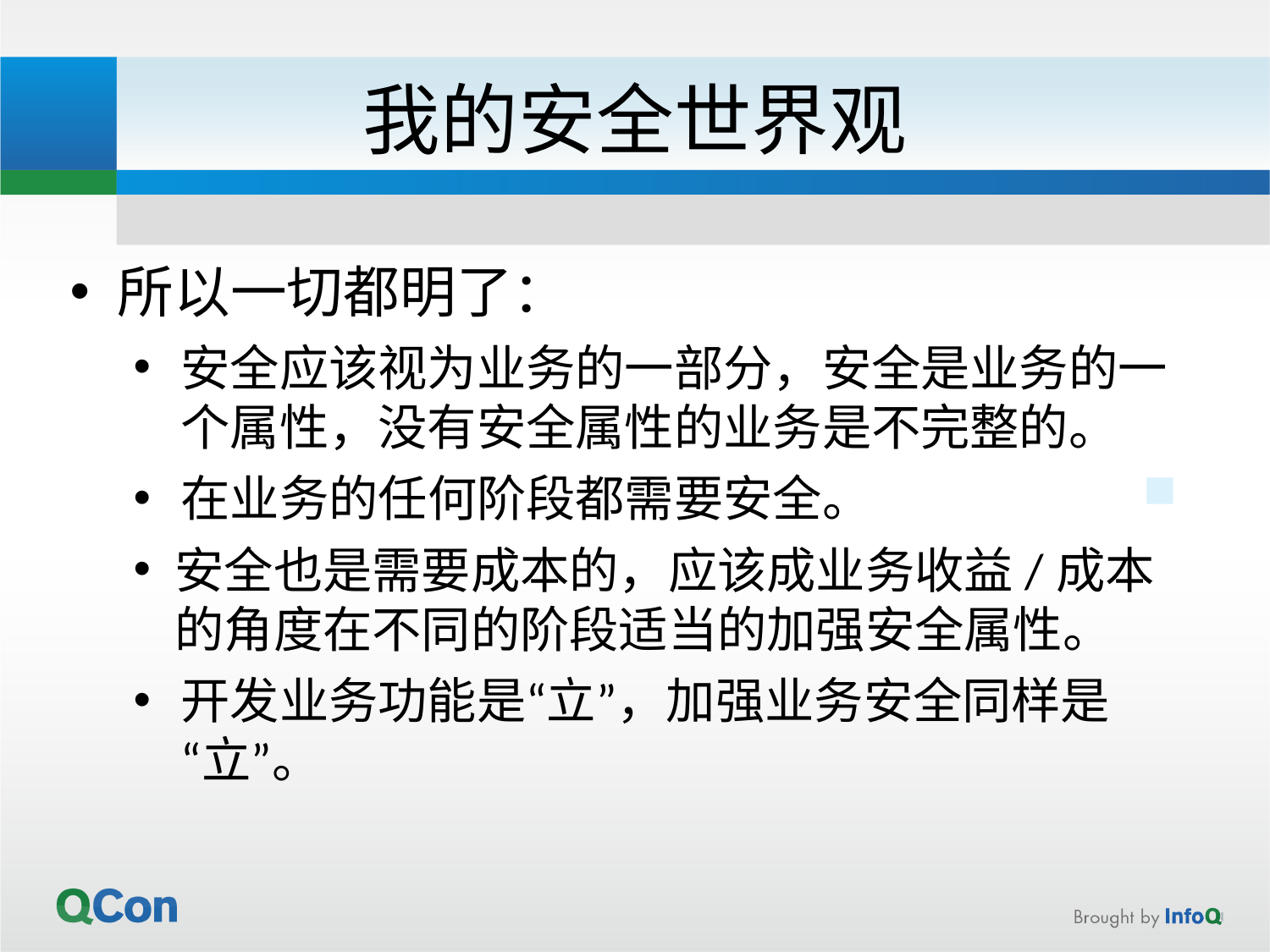

# 我的安全世界观
所以一切都明了：
安全应该视为业务的一部分，安全是业务的一个属性，没有安全属性的业务是不完整的。
在业务的任何阶段都需要安全。
安全也是需要成本的，应该成业务收益/成本的角度在不同的阶段适当的加强安全属性。
开发业务功能是“立”，加强业务安全同样是“立”。
34